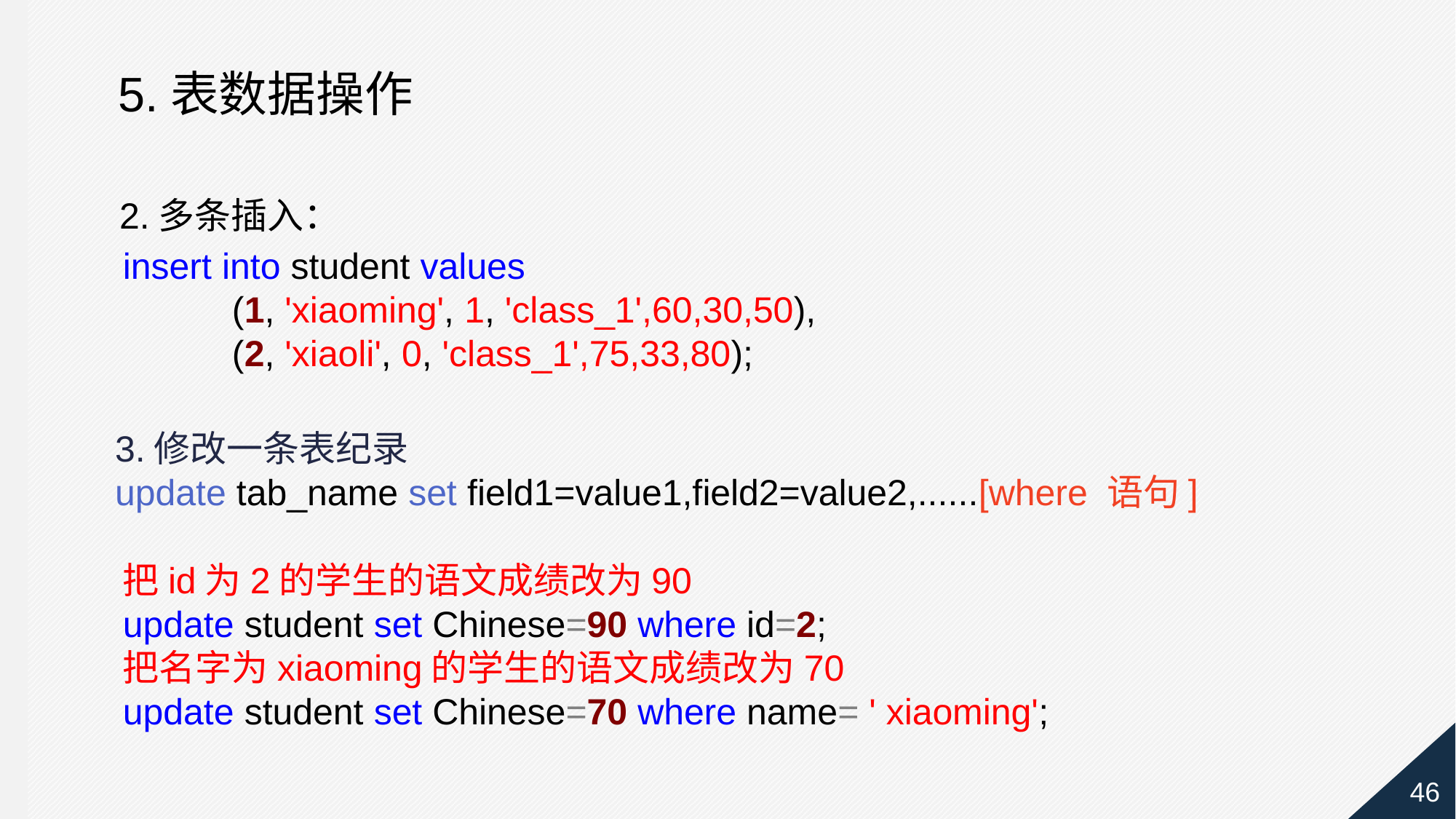

5.表数据操作
2.多条插入：
insert into student values
	(1, 'xiaoming', 1, 'class_1',60,30,50),
	(2, 'xiaoli', 0, 'class_1',75,33,80);
3.修改一条表纪录
update tab_name set field1=value1,field2=value2,......[where 语句]
把id为2的学生的语文成绩改为90
update student set Chinese=90 where id=2;
把名字为xiaoming的学生的语文成绩改为70
update student set Chinese=70 where name= ' xiaoming';
46